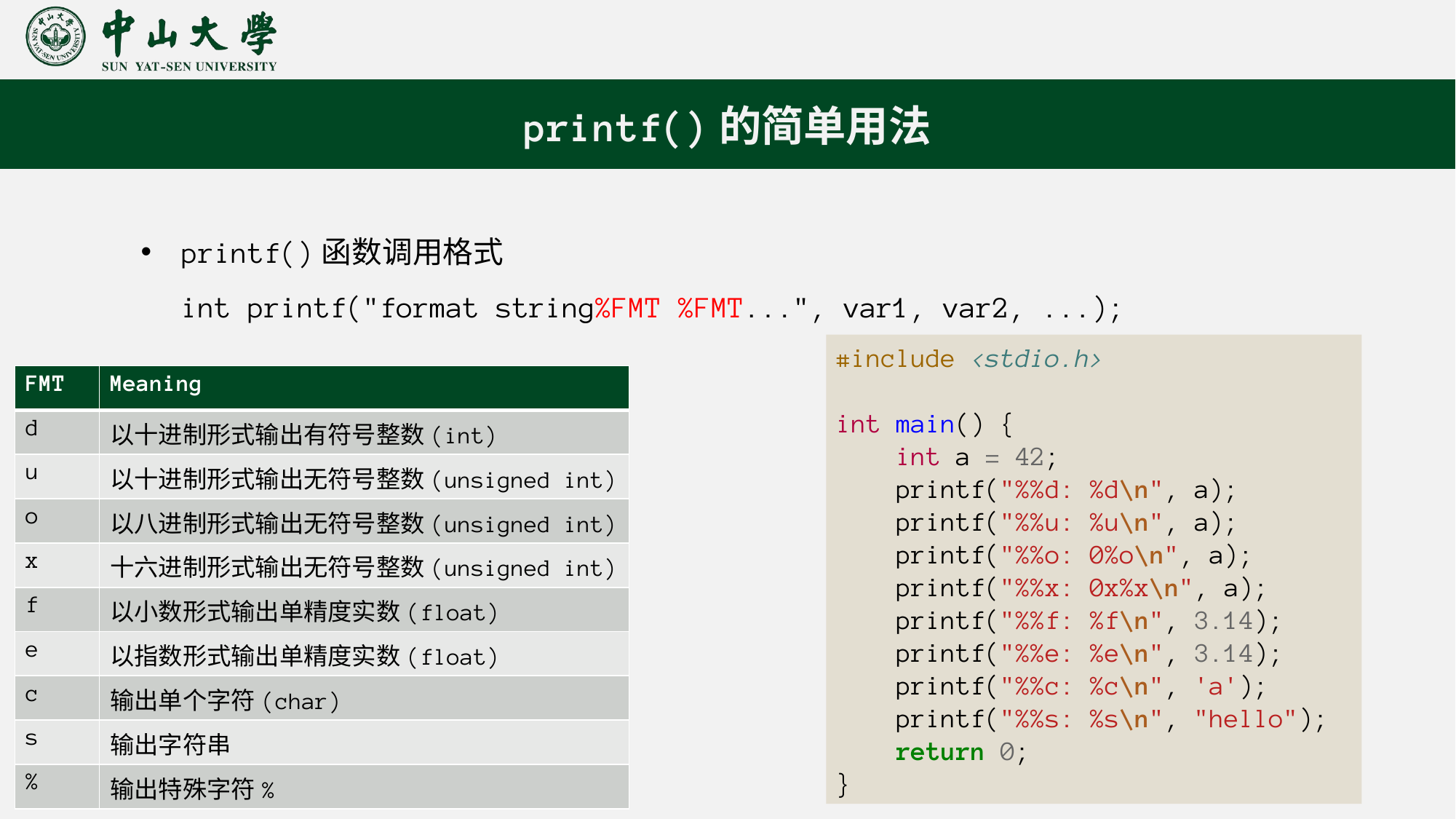

printf()的简单用法
printf()函数调用格式
int printf("format string%FMT %FMT...", var1, var2, ...);
#include <stdio.h>
int main() {
    int a = 42;
    printf("%%d: %d\n", a);
    printf("%%u: %u\n", a);
    printf("%%o: 0%o\n", a);
    printf("%%x: 0x%x\n", a);
    printf("%%f: %f\n", 3.14);
    printf("%%e: %e\n", 3.14);
    printf("%%c: %c\n", 'a');
    printf("%%s: %s\n", "hello");
    return 0;
}
| FMT | Meaning |
| --- | --- |
| d | 以十进制形式输出有符号整数(int) |
| u | 以十进制形式输出无符号整数(unsigned int) |
| o | 以八进制形式输出无符号整数(unsigned int) |
| x | 十六进制形式输出无符号整数(unsigned int) |
| f | 以小数形式输出单精度实数(float) |
| e | 以指数形式输出单精度实数(float) |
| c | 输出单个字符(char) |
| s | 输出字符串 |
| % | 输出特殊字符% |